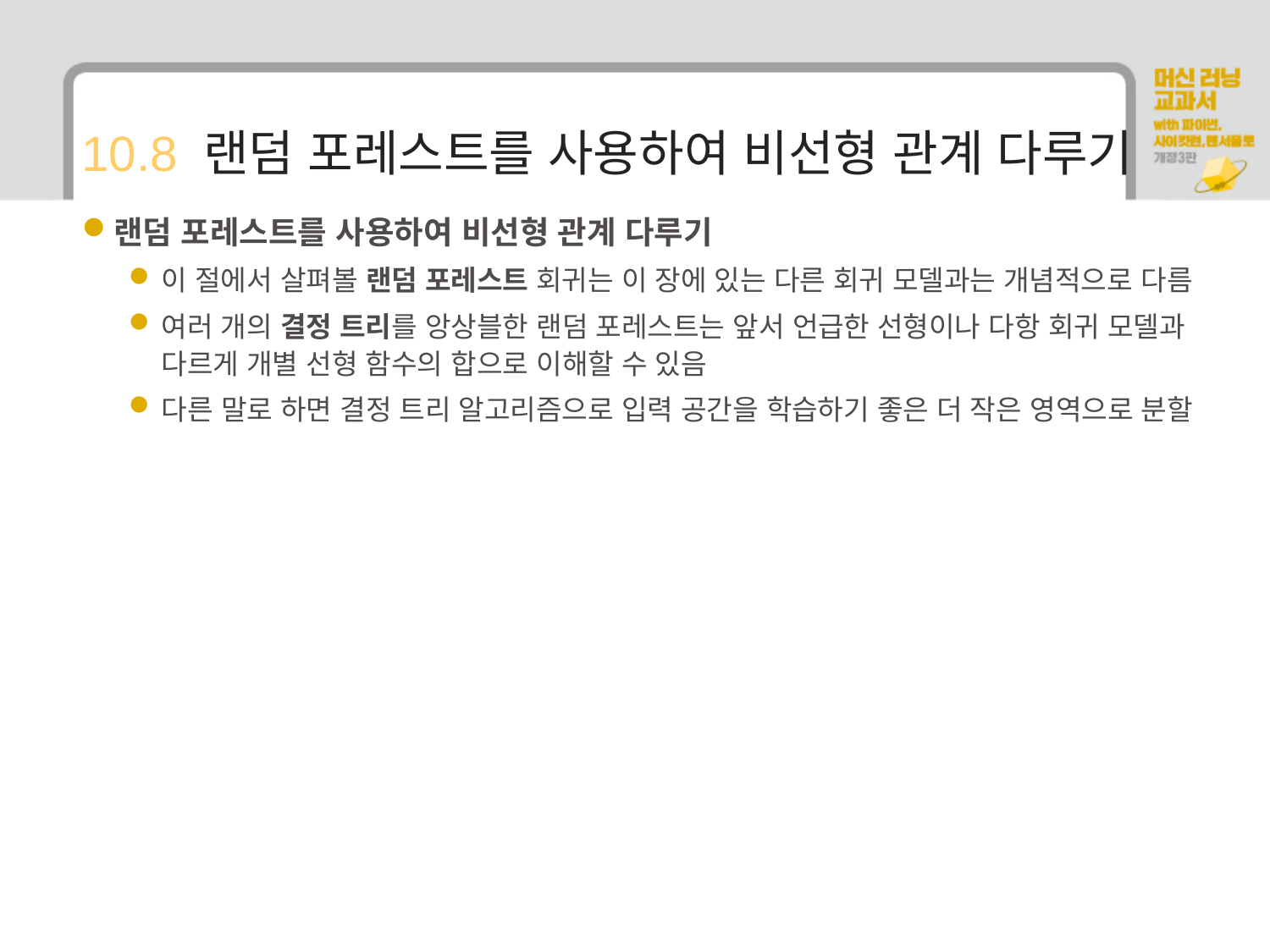

# 10.8 랜덤 포레스트를 사용하여 비선형 관계 다루기
랜덤 포레스트를 사용하여 비선형 관계 다루기
이 절에서 살펴볼 랜덤 포레스트 회귀는 이 장에 있는 다른 회귀 모델과는 개념적으로 다름
여러 개의 결정 트리를 앙상블한 랜덤 포레스트는 앞서 언급한 선형이나 다항 회귀 모델과 다르게 개별 선형 함수의 합으로 이해할 수 있음
다른 말로 하면 결정 트리 알고리즘으로 입력 공간을 학습하기 좋은 더 작은 영역으로 분할